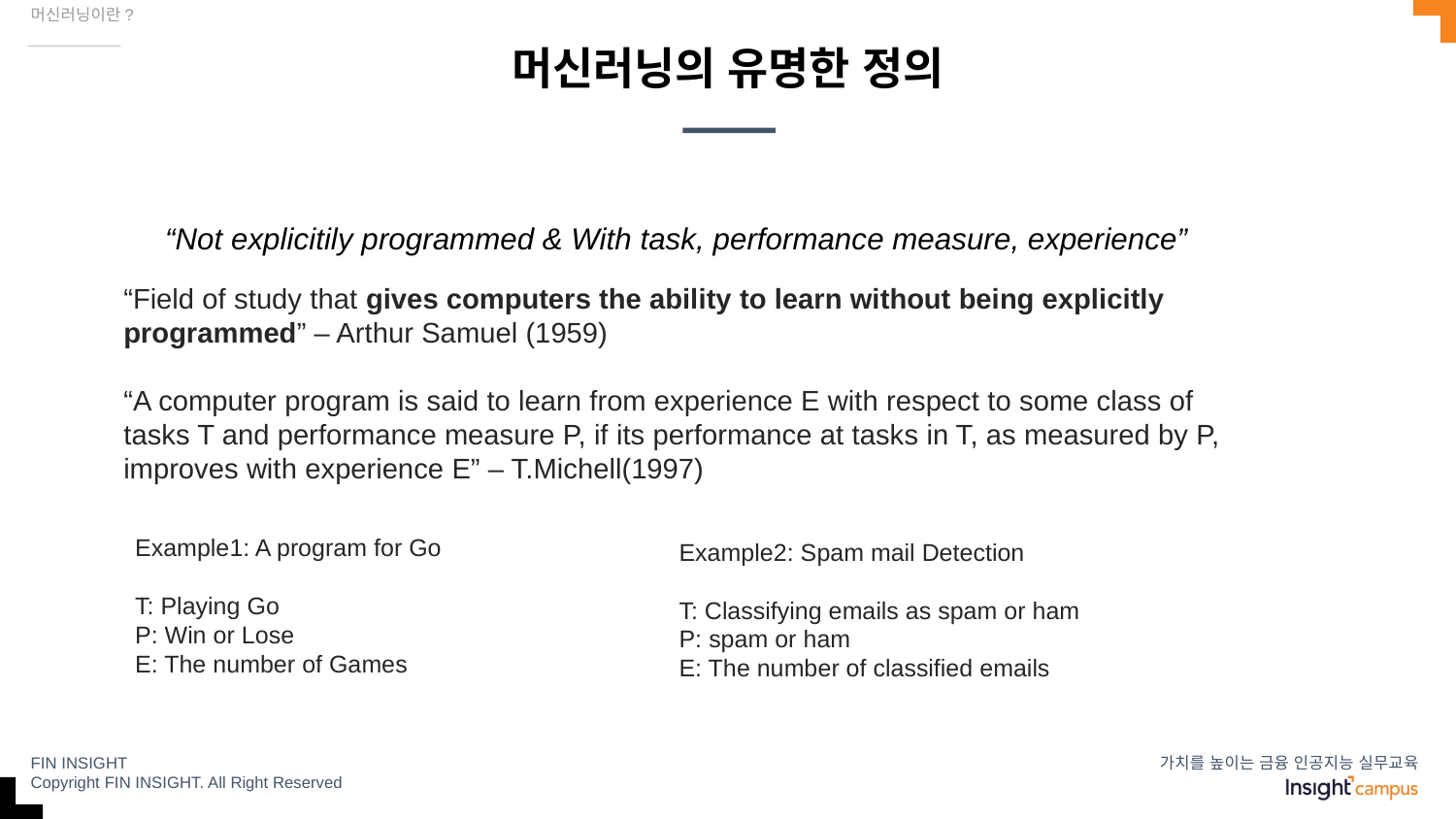

머신러닝이란?
# 머신러닝의 유명한 정의
“Not explicitily programmed & With task, performance measure, experience”
“Field of study that gives computers the ability to learn without being explicitly programmed” – Arthur Samuel (1959)

“A computer program is said to learn from experience E with respect to some class of tasks T and performance measure P, if its performance at tasks in T, as measured by P, improves with experience E” – T.Michell(1997)
Example1: A program for Go

T: Playing Go
P: Win or Lose
E: The number of Games
Example2: Spam mail Detection

T: Classifying emails as spam or ham
P: spam or ham
E: The number of classified emails